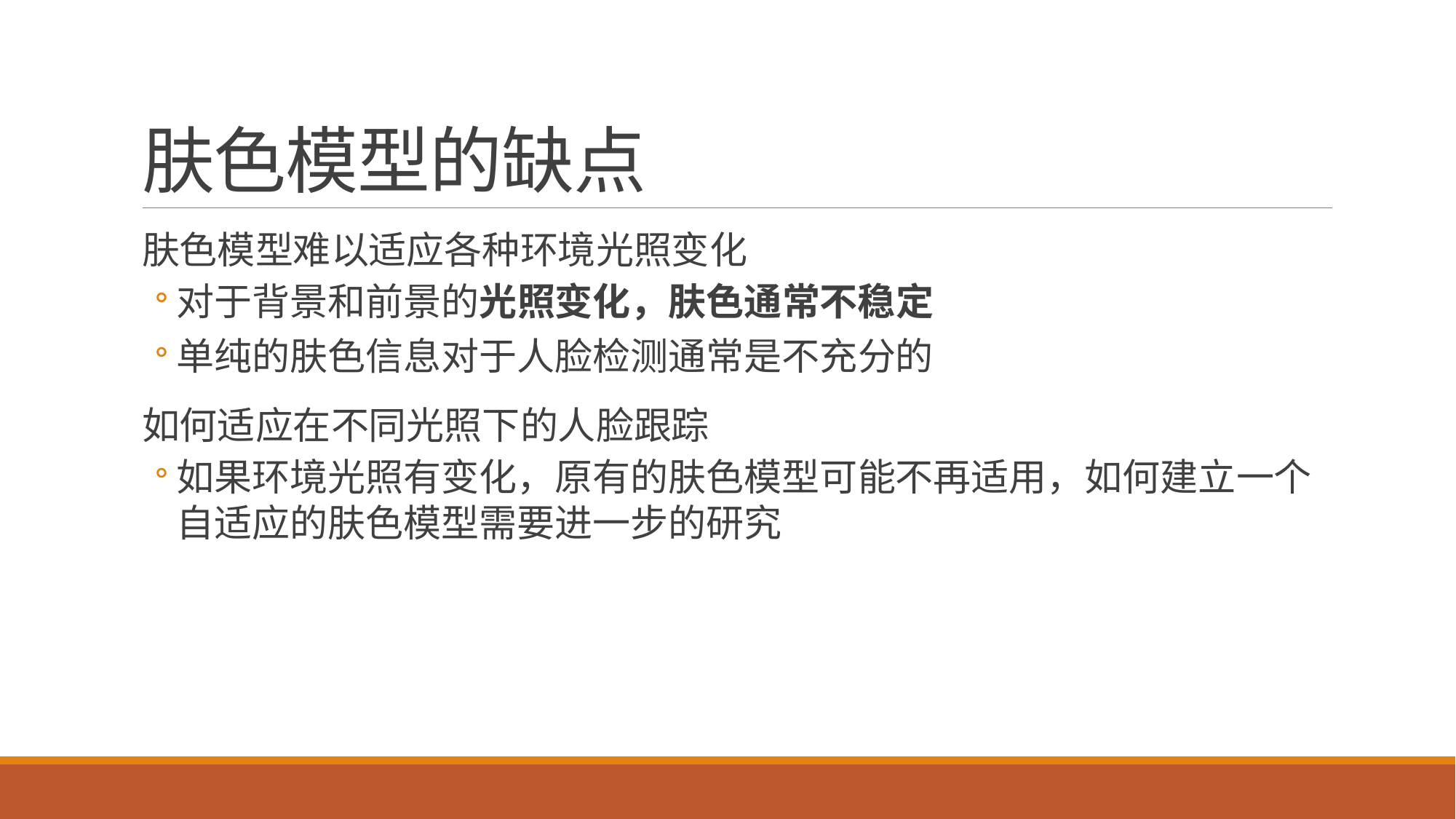

# 肤色模型的缺点
肤色模型难以适应各种环境光照变化
对于背景和前景的光照变化，肤色通常不稳定
单纯的肤色信息对于人脸检测通常是不充分的
如何适应在不同光照下的人脸跟踪
如果环境光照有变化，原有的肤色模型可能不再适用，如何建立一个自适应的肤色模型需要进一步的研究
11